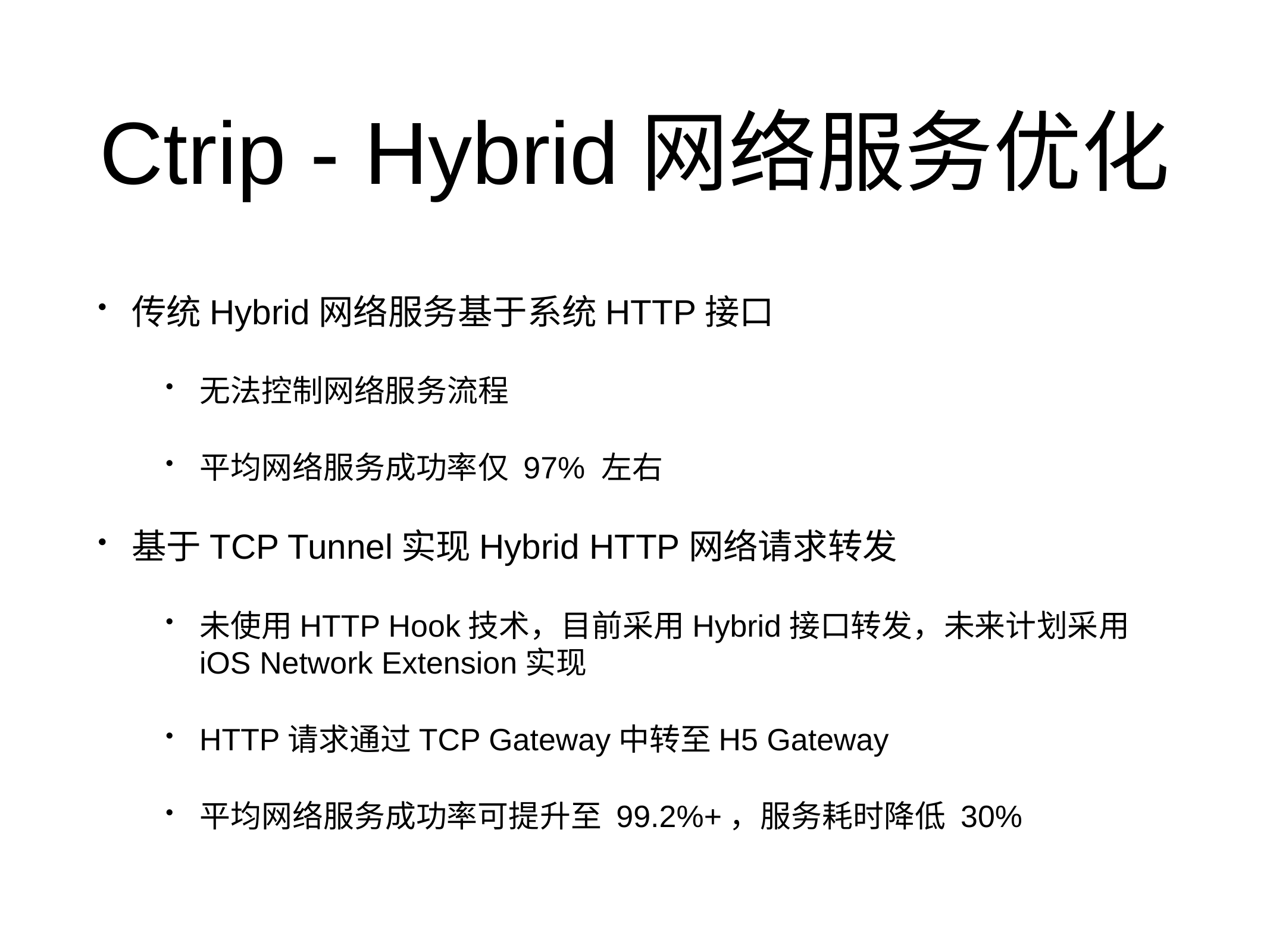

# Ctrip - Hybrid网络服务优化
传统Hybrid网络服务基于系统HTTP接口
无法控制网络服务流程
平均网络服务成功率仅 97% 左右
基于TCP Tunnel实现Hybrid HTTP网络请求转发
未使用HTTP Hook技术，目前采用Hybrid接口转发，未来计划采用iOS Network Extension实现
HTTP请求通过TCP Gateway中转至H5 Gateway
平均网络服务成功率可提升至 99.2%+，服务耗时降低 30%